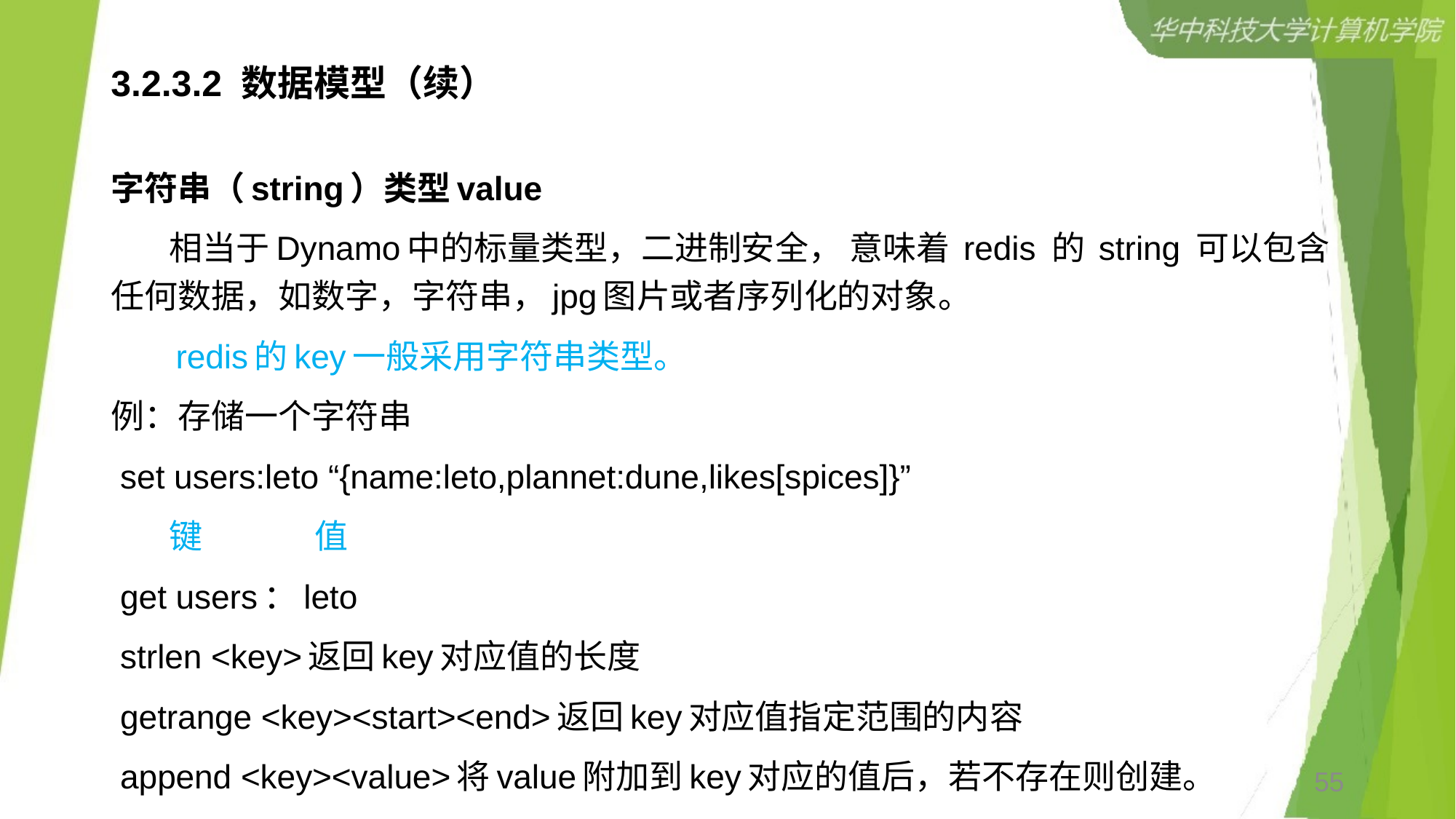

# 3.2.3.2 数据模型（续）
字符串（string）类型value
       相当于Dynamo中的标量类型，二进制安全， 意味着 redis 的 string 可以包含任何数据，如数字，字符串，jpg图片或者序列化的对象。
       redis的key一般采用字符串类型。
例：存储一个字符串
 set users:leto “{name:leto,plannet:dune,likes[spices]}”
       键               值
 get users：leto
 strlen <key>返回key对应值的长度
 getrange <key><start><end>返回key对应值指定范围的内容
 append <key><value>将value附加到key对应的值后，若不存在则创建。
55